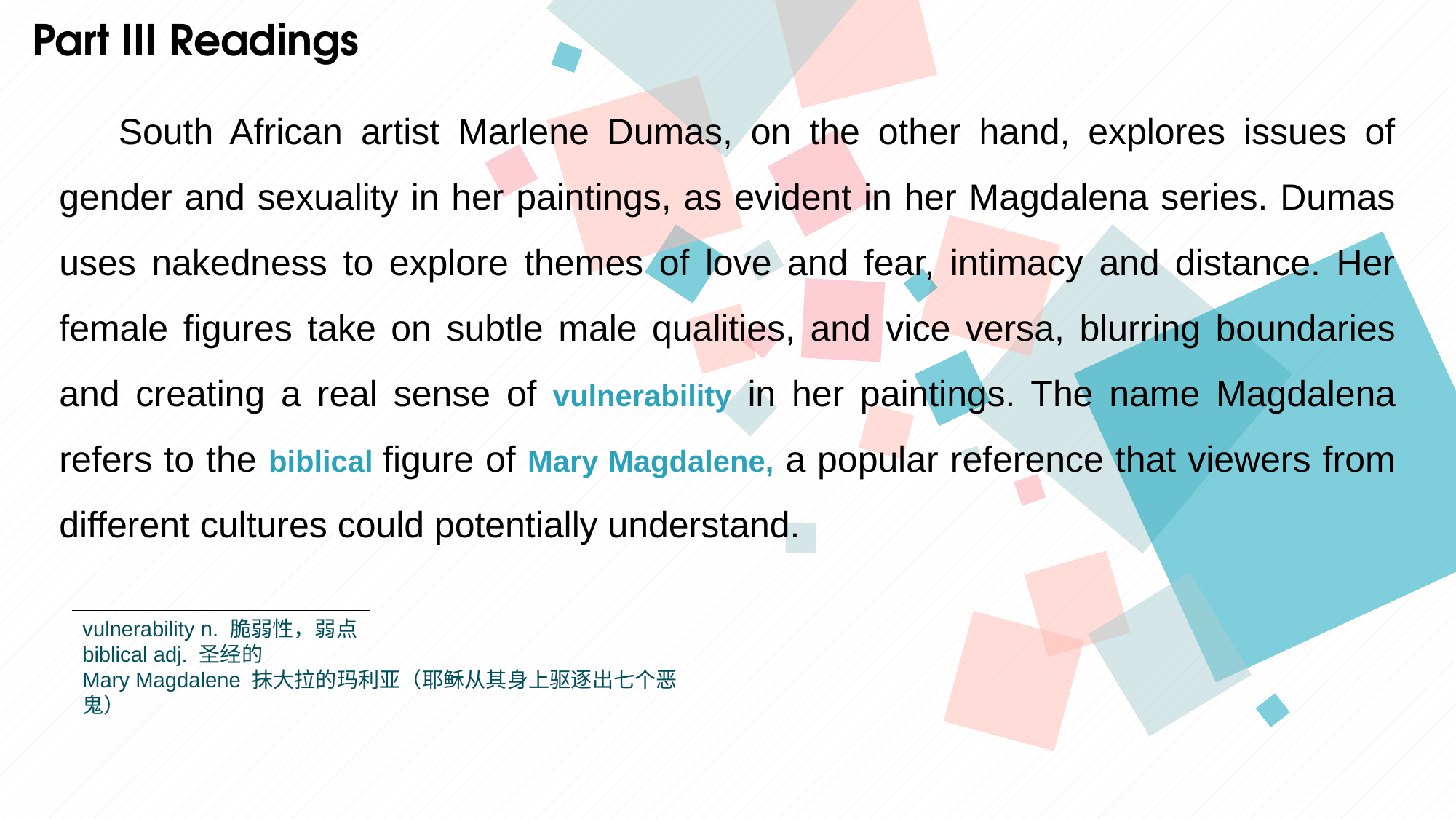

Part III Readings
    South African artist Marlene Dumas, on the other hand, explores issues of gender and sexuality in her paintings, as evident in her Magdalena series. Dumas uses nakedness to explore themes of love and fear, intimacy and distance. Her female figures take on subtle male qualities, and vice versa, blurring boundaries and creating a real sense of vulnerability in her paintings. The name Magdalena refers to the biblical figure of Mary Magdalene, a popular reference that viewers from different cultures could potentially understand.
vulnerability n. 脆弱性，弱点
biblical adj. 圣经的
Mary Magdalene 抹大拉的玛利亚（耶稣从其身上驱逐出七个恶鬼）